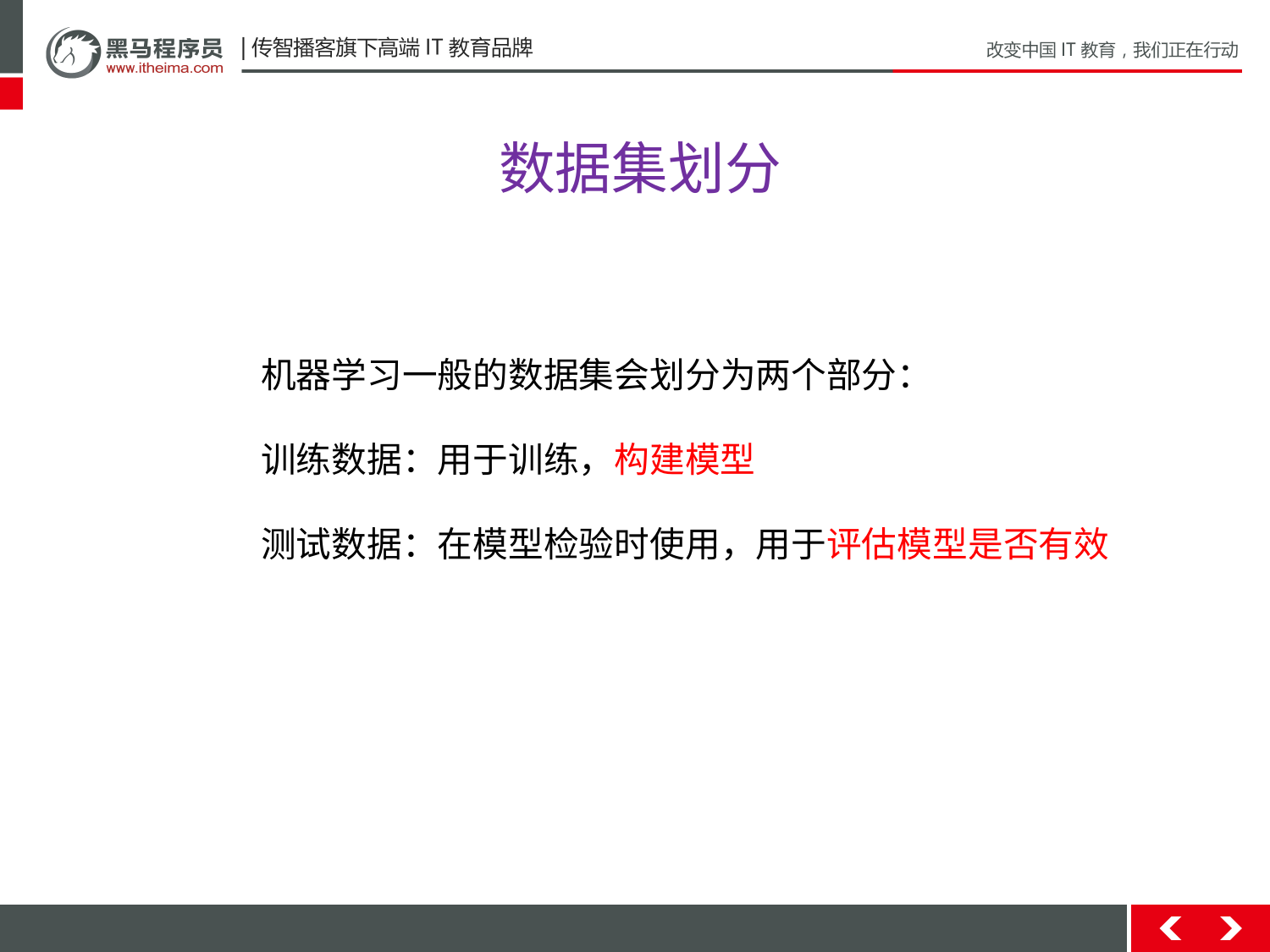

数据集划分
机器学习一般的数据集会划分为两个部分：

训练数据：用于训练，构建模型

测试数据：在模型检验时使用，用于评估模型是否有效